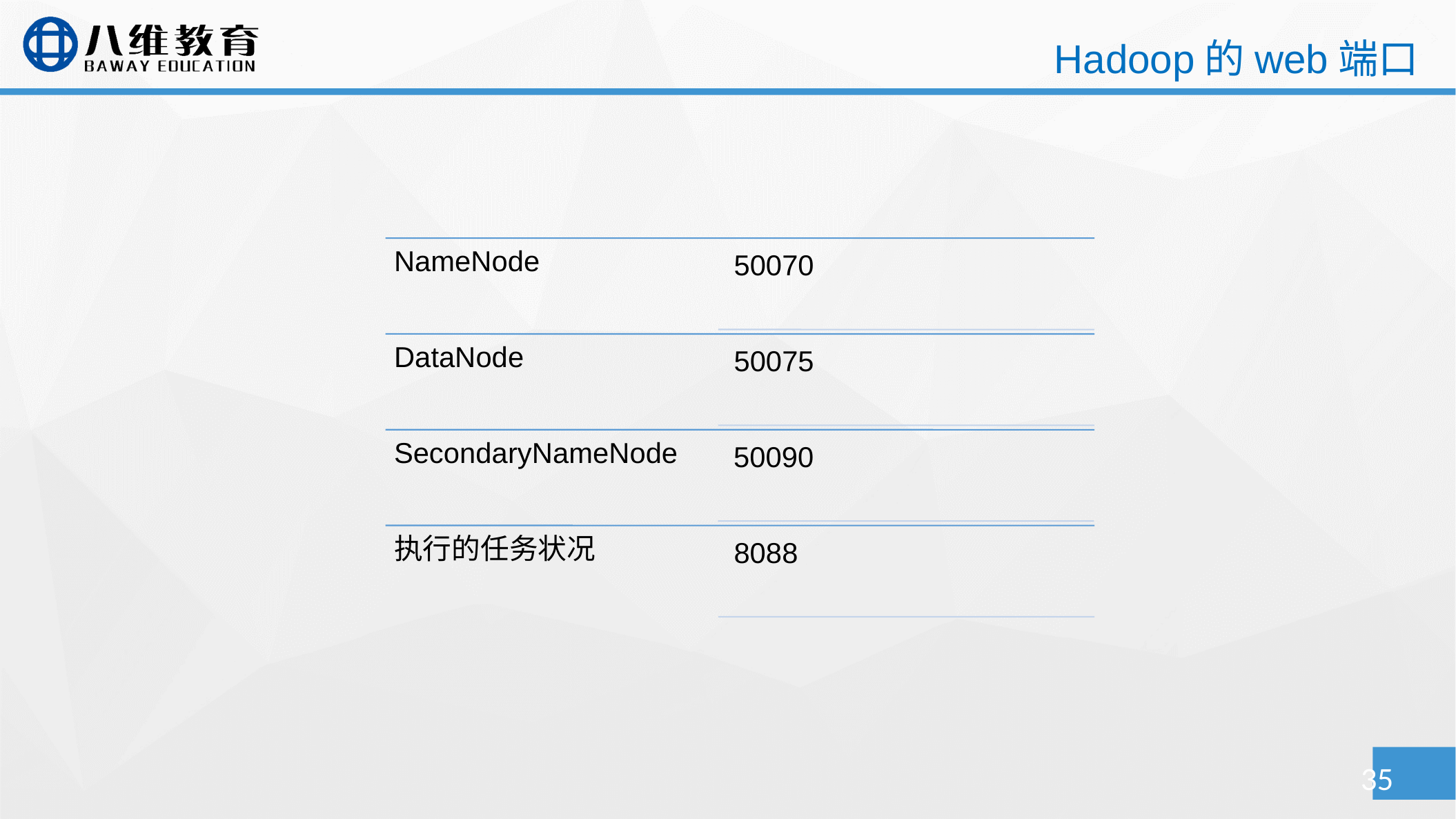

Hadoop的web端口
NameNode
50070
DataNode
50075
SecondaryNameNode
50090
执行的任务状况
8088